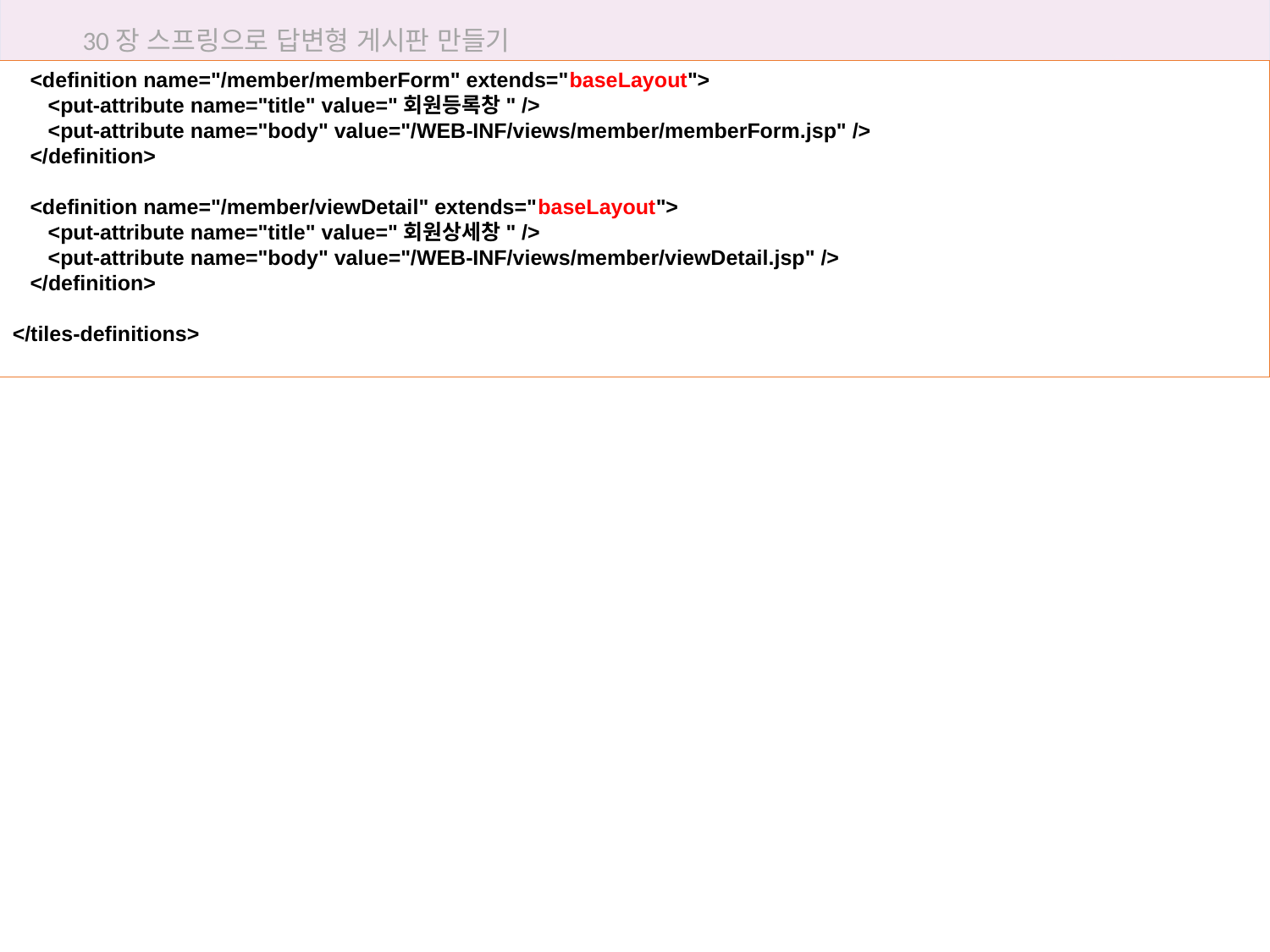

30장 스프링으로 답변형 게시판 만들기
   <definition name="/member/memberForm" extends="baseLayout">
      <put-attribute name="title" value="회원등록창" />
      <put-attribute name="body" value="/WEB-INF/views/member/memberForm.jsp" />
   </definition>

   <definition name="/member/viewDetail" extends="baseLayout">
      <put-attribute name="title" value="회원상세창" />
      <put-attribute name="body" value="/WEB-INF/views/member/viewDetail.jsp" />
   </definition>

</tiles-definitions>

30.4 게시판 목록 표시하기